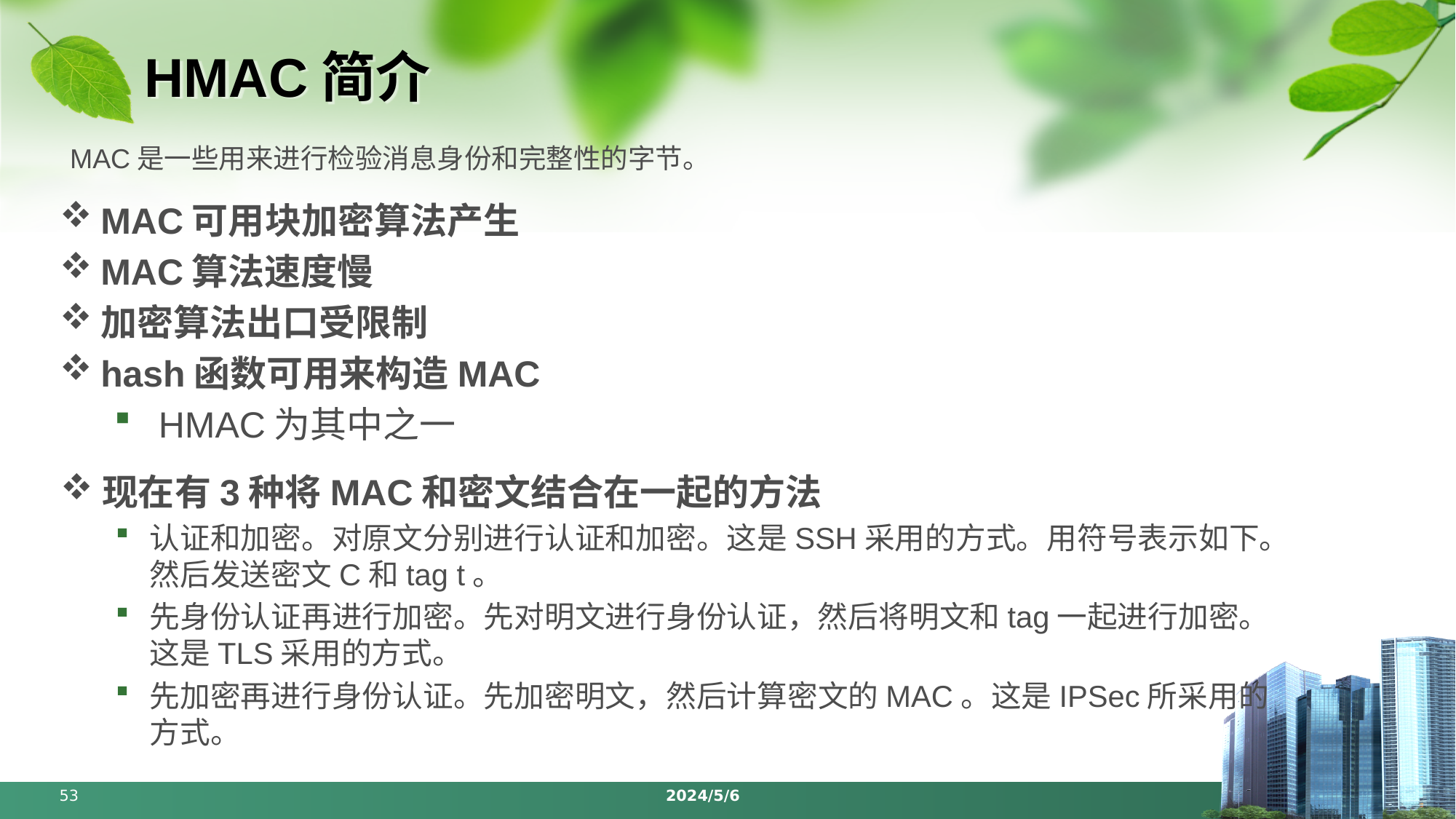

# HMAC简介
MAC是一些用来进行检验消息身份和完整性的字节。
MAC可用块加密算法产生
MAC算法速度慢
加密算法出口受限制
hash函数可用来构造MAC
 HMAC为其中之一
现在有3种将MAC和密文结合在一起的方法
认证和加密。对原文分别进行认证和加密。这是SSH采用的方式。用符号表示如下。然后发送密文C和tag t。
先身份认证再进行加密。先对明文进行身份认证，然后将明文和tag一起进行加密。这是TLS采用的方式。
先加密再进行身份认证。先加密明文，然后计算密文的MAC。这是IPSec所采用的方式。
53
2024/5/6